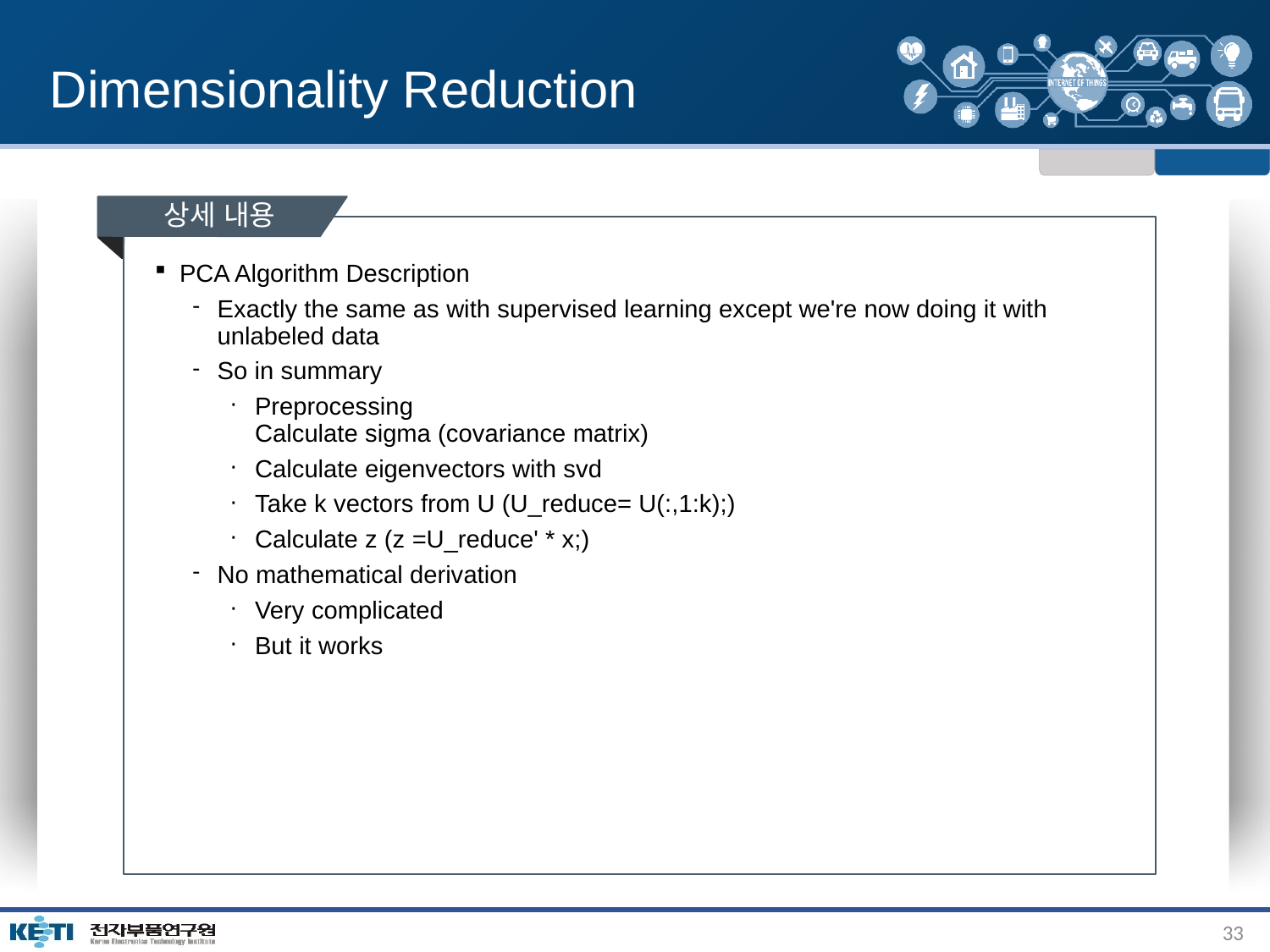

# Dimensionality Reduction
상세 내용

PCA Algorithm Description
Exactly the same as with supervised learning except we're now doing it with unlabeled data
So in summary
Preprocessing
Calculate sigma (covariance matrix)
Calculate eigenvectors with svd
Take k vectors from U (U_reduce= U(:,1:k);)
Calculate z (z =U_reduce' * x;)
No mathematical derivation
Very complicated
But it works
33